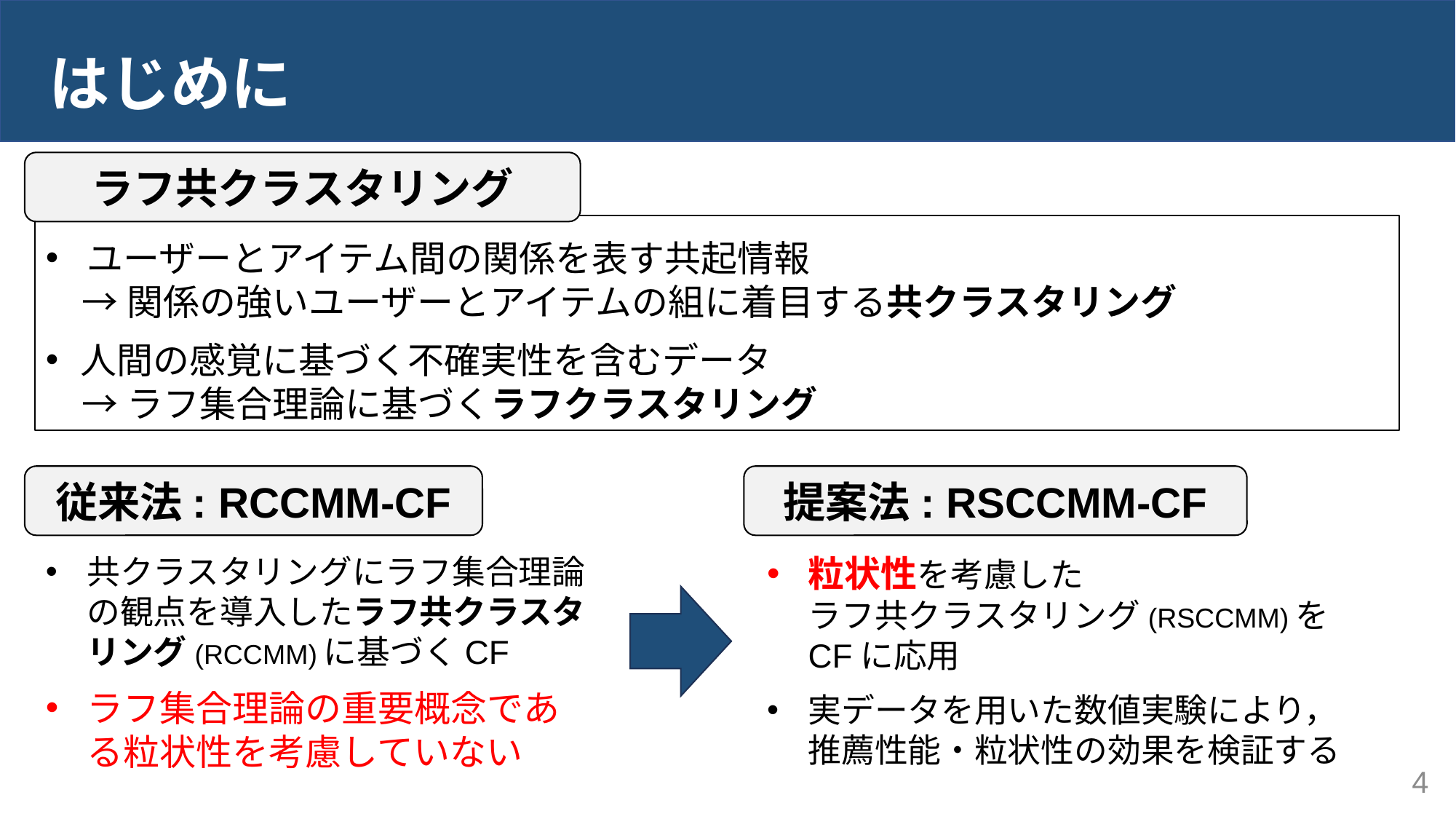

# はじめに
ラフ共クラスタリング

ユーザーとアイテム間の関係を表す共起情報
　→ 関係の強いユーザーとアイテムの組に着目する共クラスタリング

人間の感覚に基づく不確実性を含むデータ
　→ ラフ集合理論に基づくラフクラスタリング
提案法: RSCCMM-CF
従来法: RCCMM-CF
共クラスタリングにラフ集合理論の観点を導入したラフ共クラスタリング(RCCMM)に基づくCF

ラフ集合理論の重要概念である粒状性を考慮していない
粒状性を考慮した
ラフ共クラスタリング(RSCCMM)を
CFに応用

実データを用いた数値実験により，
推薦性能・粒状性の効果を検証する

4